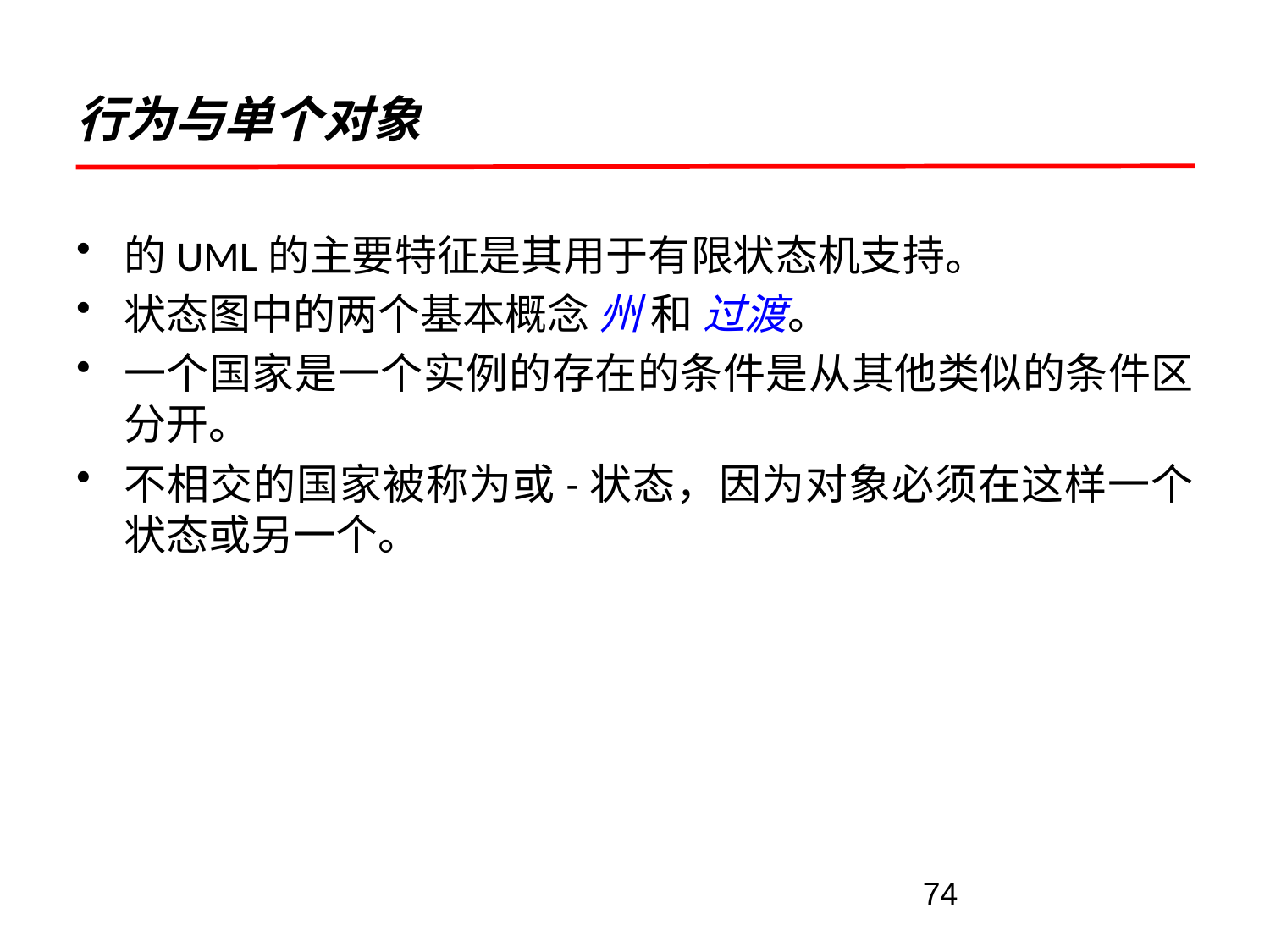

# 行为与单个对象
的UML的主要特征是其用于有限状态机支持。
状态图中的两个基本概念 州 和 过渡。
一个国家是一个实例的存在的条件是从其他类似的条件区分开。
不相交的国家被称为或-状态，因为对象必须在这样一个状态或另一个。
74